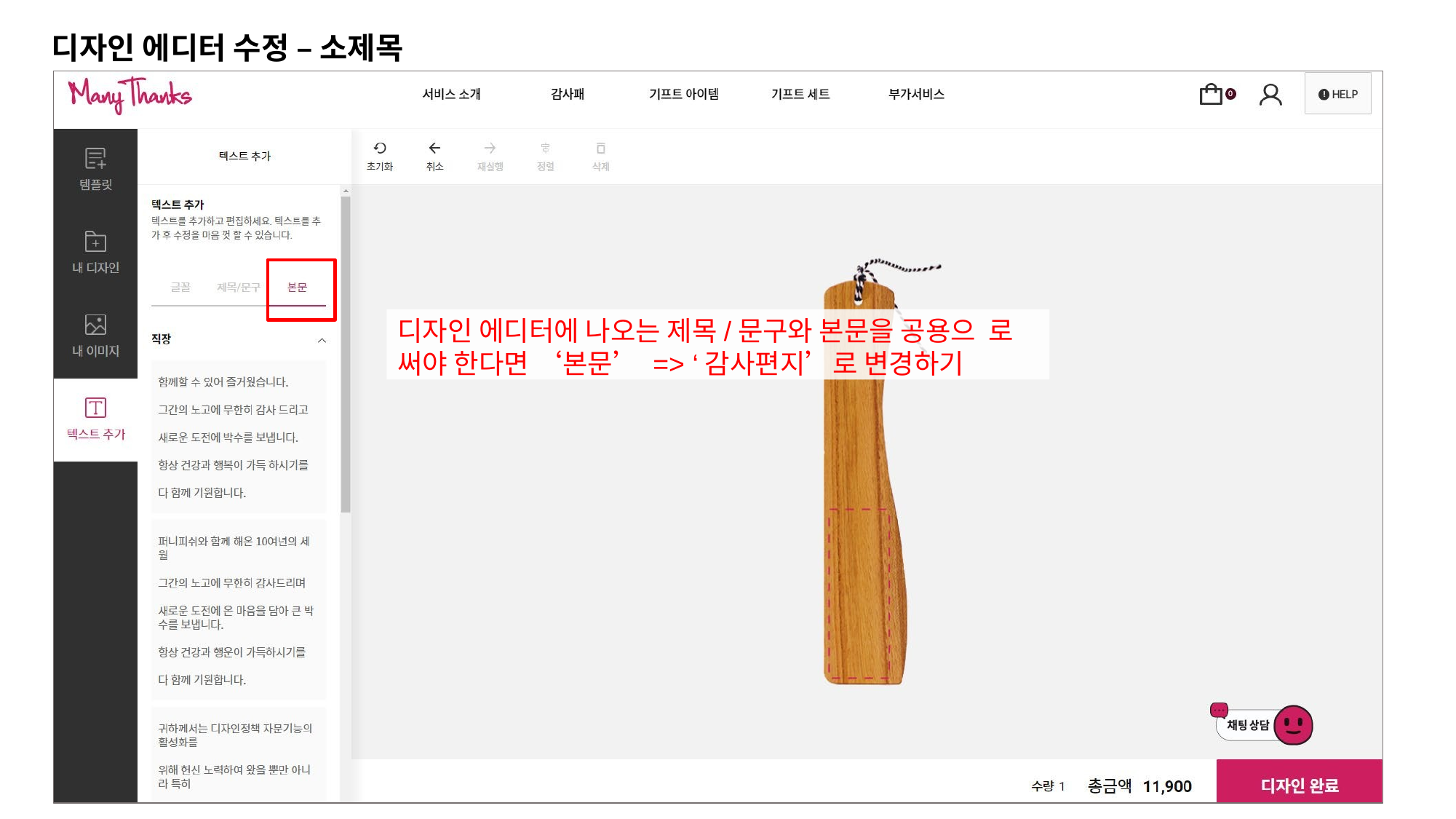

디자인 에디터 수정 – 소제목

디자인 에디터에 나오는 제목/문구와 본문을 공용으  로 써야 한다면 ‘본문’ => ‘감사편지’로 변경하기